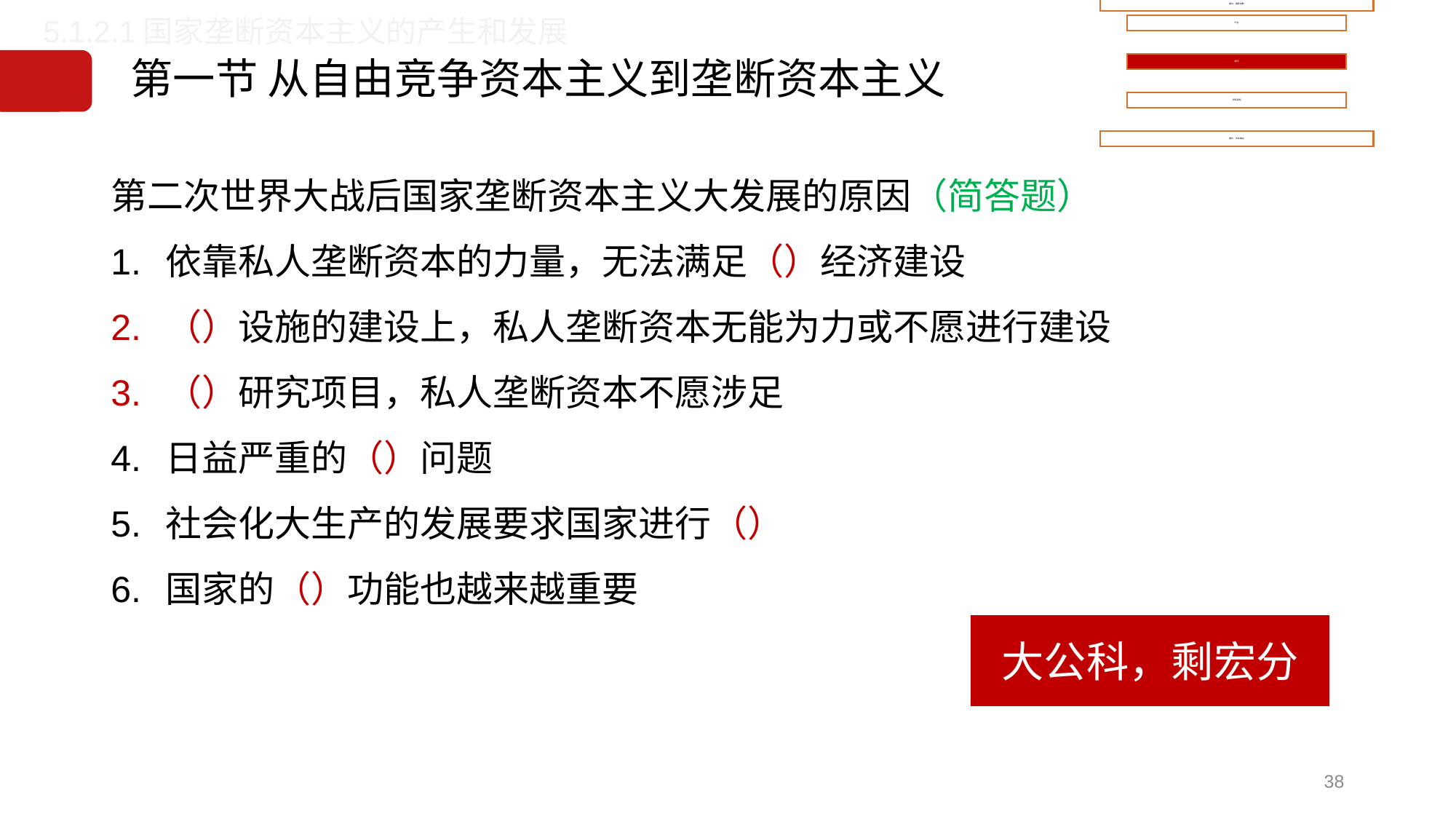

国内：国家垄断
国外：资本输出
产生
原因
宏观调控
5.1.2.1国家垄断资本主义的产生和发展
# 第一节 从自由竞争资本主义到垄断资本主义
第二次世界大战后国家垄断资本主义大发展的原因（简答题）
依靠私人垄断资本的力量，无法满足（）经济建设
（）设施的建设上，私人垄断资本无能为力或不愿进行建设
（）研究项目，私人垄断资本不愿涉足
日益严重的（）问题
社会化大生产的发展要求国家进行（）
国家的（）功能也越来越重要
大公科，剩宏分
38